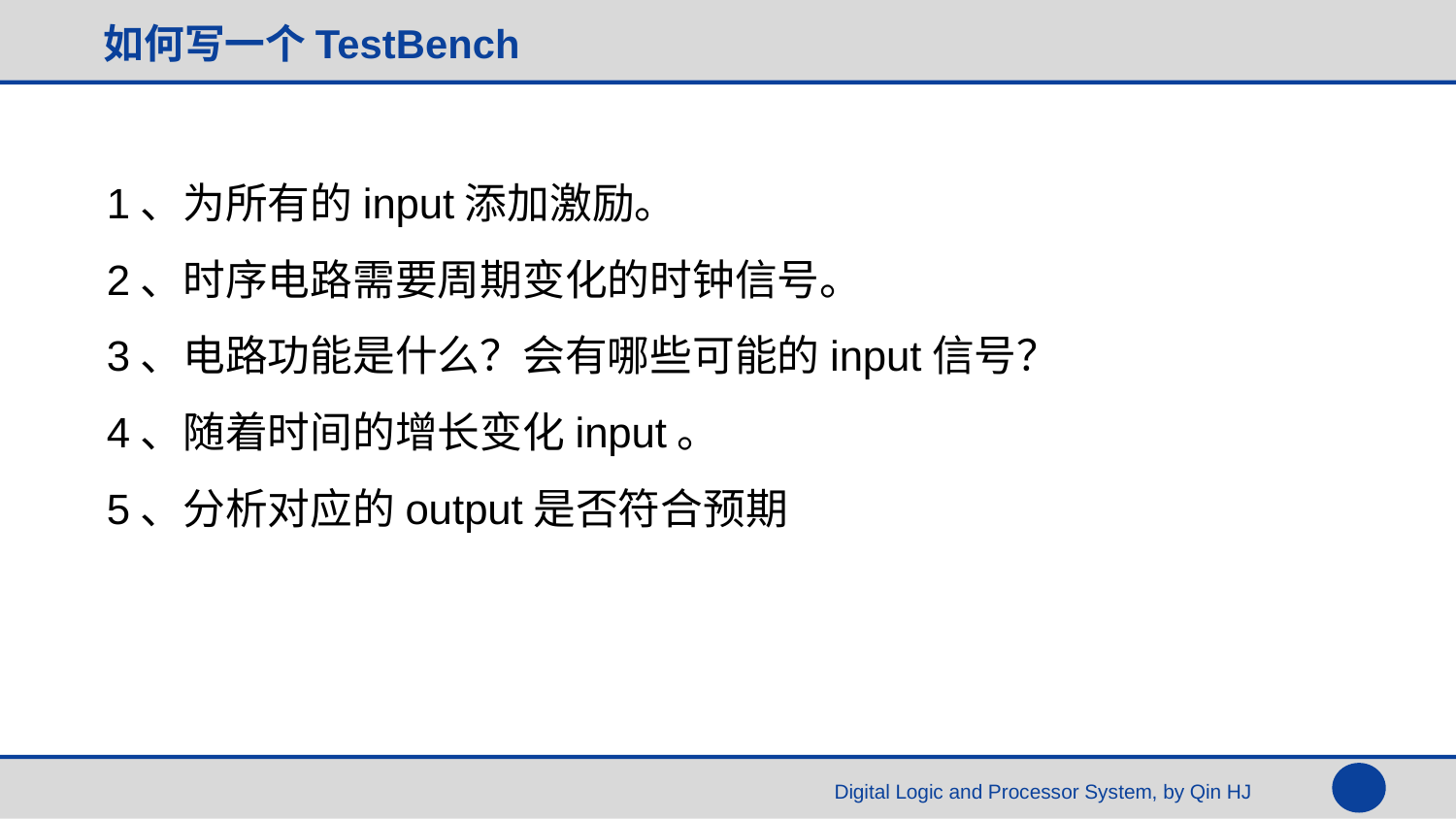

# 如何写一个TestBench
1、为所有的input添加激励。
2、时序电路需要周期变化的时钟信号。
3、电路功能是什么？会有哪些可能的input信号？
4、随着时间的增长变化input。
5、分析对应的output是否符合预期